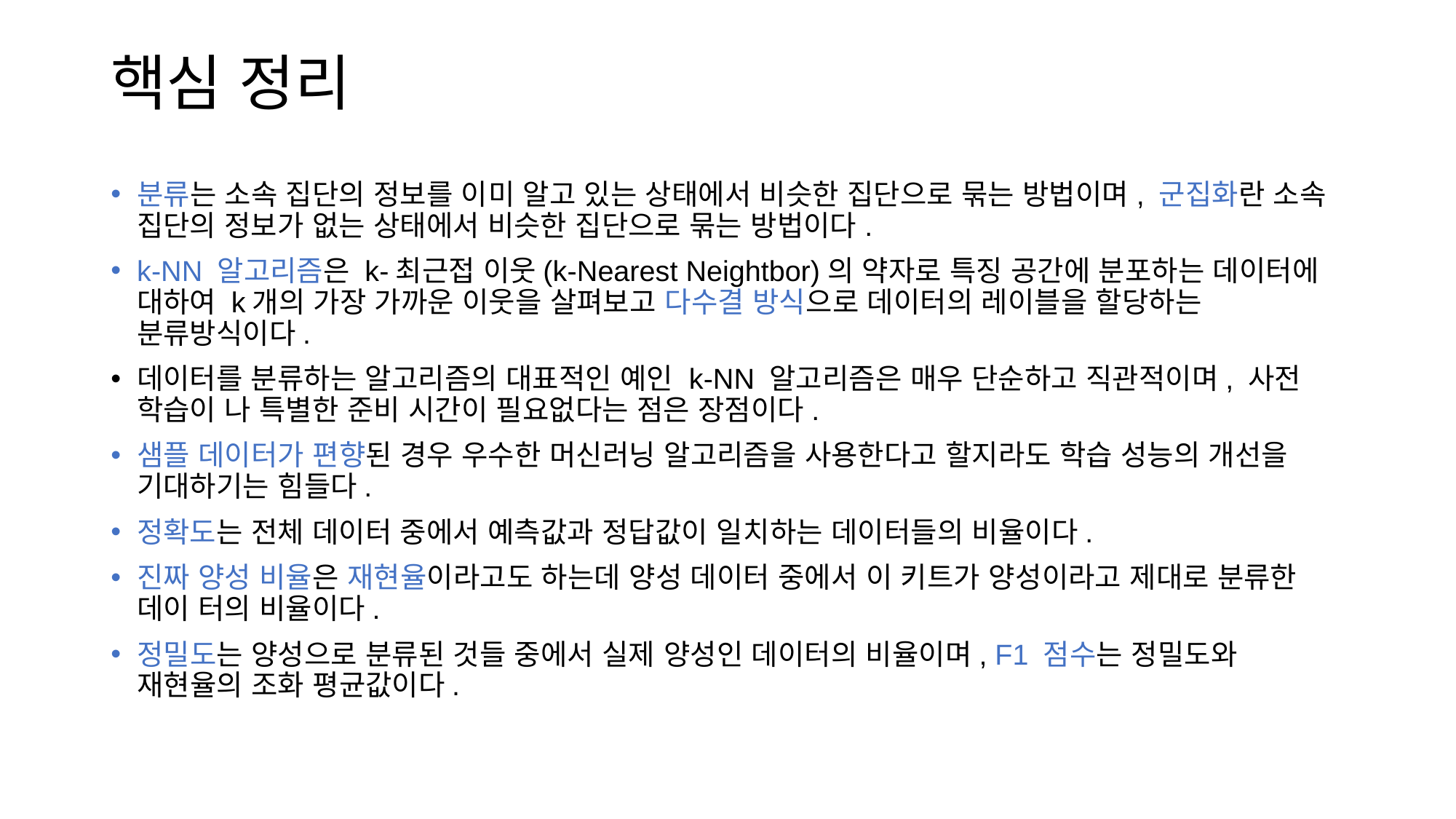

# 핵심 정리
분류는 소속 집단의 정보를 이미 알고 있는 상태에서 비슷한 집단으로 묶는 방법이며, 군집화란 소속 집단의 정보가 없는 상태에서 비슷한 집단으로 묶는 방법이다.
k-NN 알고리즘은 k-최근접 이웃(k-Nearest Neightbor)의 약자로 특징 공간에 분포하는 데이터에 대하여 k개의 가장 가까운 이웃을 살펴보고 다수결 방식으로 데이터의 레이블을 할당하는 분류방식이다.
데이터를 분류하는 알고리즘의 대표적인 예인 k-NN 알고리즘은 매우 단순하고 직관적이며, 사전 학습이 나 특별한 준비 시간이 필요없다는 점은 장점이다.
샘플 데이터가 편향된 경우 우수한 머신러닝 알고리즘을 사용한다고 할지라도 학습 성능의 개선을 기대하기는 힘들다.
정확도는 전체 데이터 중에서 예측값과 정답값이 일치하는 데이터들의 비율이다.
진짜 양성 비율은 재현율이라고도 하는데 양성 데이터 중에서 이 키트가 양성이라고 제대로 분류한 데이 터의 비율이다.
정밀도는 양성으로 분류된 것들 중에서 실제 양성인 데이터의 비율이며, F1 점수는 정밀도와 재현율의 조화 평균값이다.